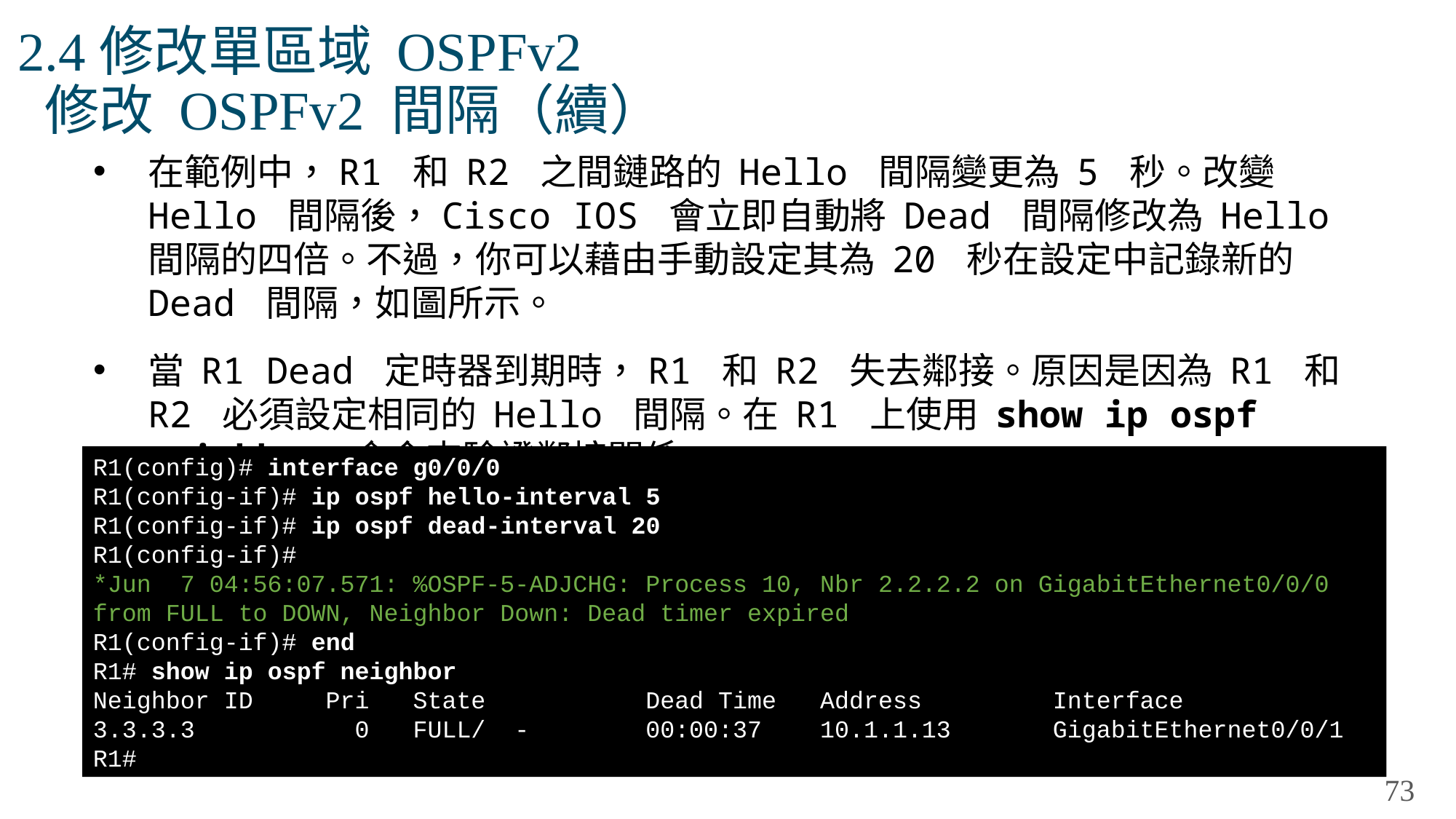

# 2.4修改單區域 OSPFv2 修改 OSPFv2 間隔（續）
在範例中，R1 和 R2 之間鏈路的 Hello 間隔變更為 5 秒。改變 Hello 間隔後，Cisco IOS 會立即自動將 Dead 間隔修改為 Hello 間隔的四倍。不過，你可以藉由手動設定其為 20 秒在設定中記錄新的 Dead 間隔，如圖所示。
當 R1 Dead 定時器到期時，R1 和 R2 失去鄰接。原因是因為 R1 和 R2 必須設定相同的 Hello 間隔。在 R1 上使用 show ip ospf neighbor 命令來驗證鄰接關係。

R1(config)# interface g0/0/0
R1(config-if)# ip ospf hello-interval 5
R1(config-if)# ip ospf dead-interval 20
R1(config-if)#
*Jun  7 04:56:07.571: %OSPF-5-ADJCHG: Process 10, Nbr 2.2.2.2 on GigabitEthernet0/0/0 from FULL to DOWN, Neighbor Down: Dead timer expired
R1(config-if)# end
R1# show ip ospf neighbor
Neighbor ID     Pri   State           Dead Time   Address         Interface
3.3.3.3           0   FULL/  -        00:00:37    10.1.1.13       GigabitEthernet0/0/1
R1#
73